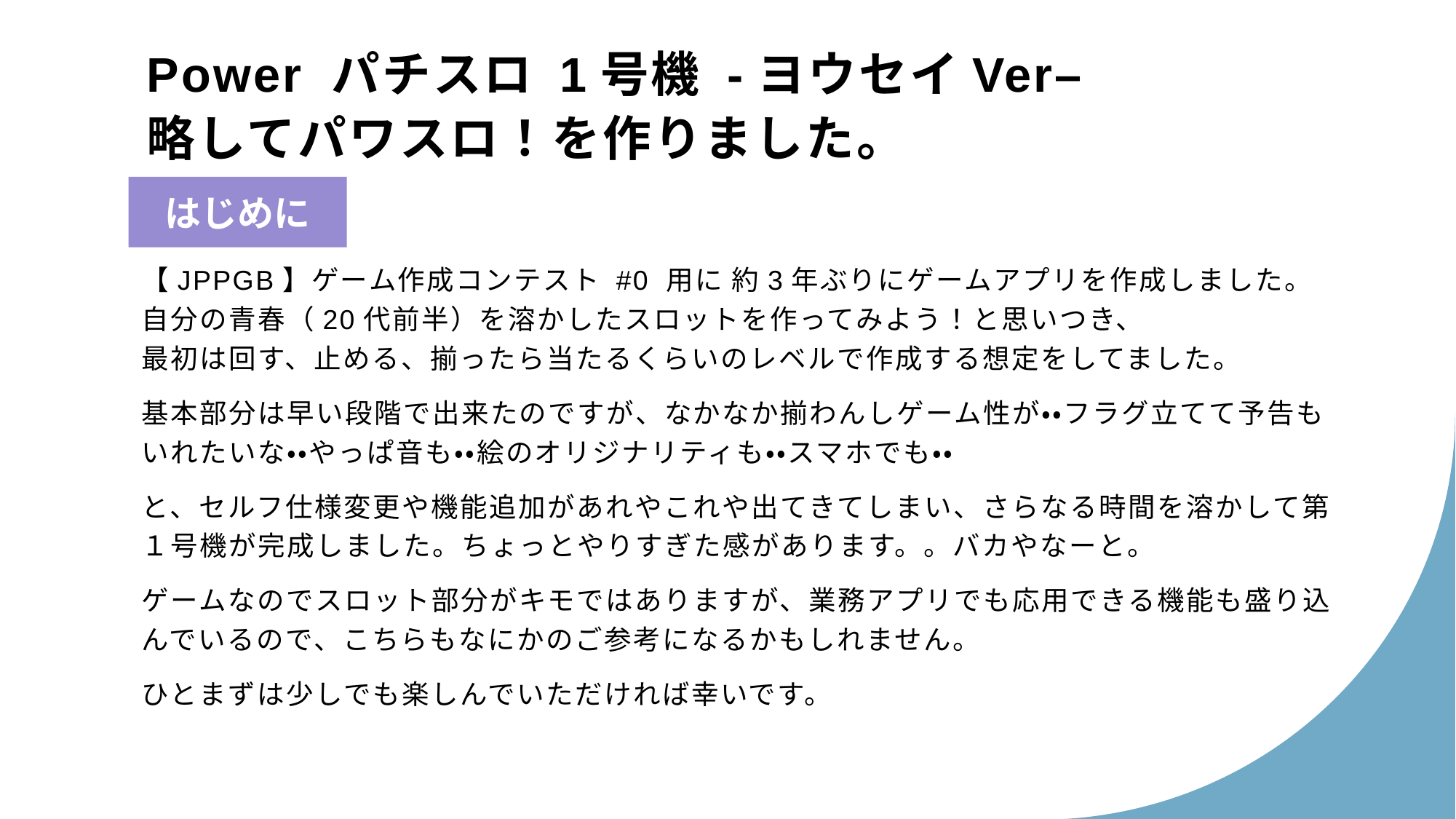

# Power パチスロ 1号機 -ヨウセイVer– 略してパワスロ！を作りました。

【JPPGB】ゲーム作成コンテスト #0 用に 約3年ぶりにゲームアプリを作成しました。
自分の青春（20代前半）を溶かしたスロットを作ってみよう！と思いつき、
最初は回す、止める、揃ったら当たるくらいのレベルで作成する想定をしてました。
基本部分は早い段階で出来たのですが、なかなか揃わんしゲーム性が・・フラグ立てて予告もいれたいな・・やっぱ音も・・絵のオリジナリティも・・スマホでも・・
と、セルフ仕様変更や機能追加があれやこれや出てきてしまい、さらなる時間を溶かして第１号機が完成しました。ちょっとやりすぎた感があります。。バカやなーと。
ゲームなのでスロット部分がキモではありますが、業務アプリでも応用できる機能も盛り込んでいるので、こちらもなにかのご参考になるかもしれません。
ひとまずは少しでも楽しんでいただければ幸いです。

はじめに